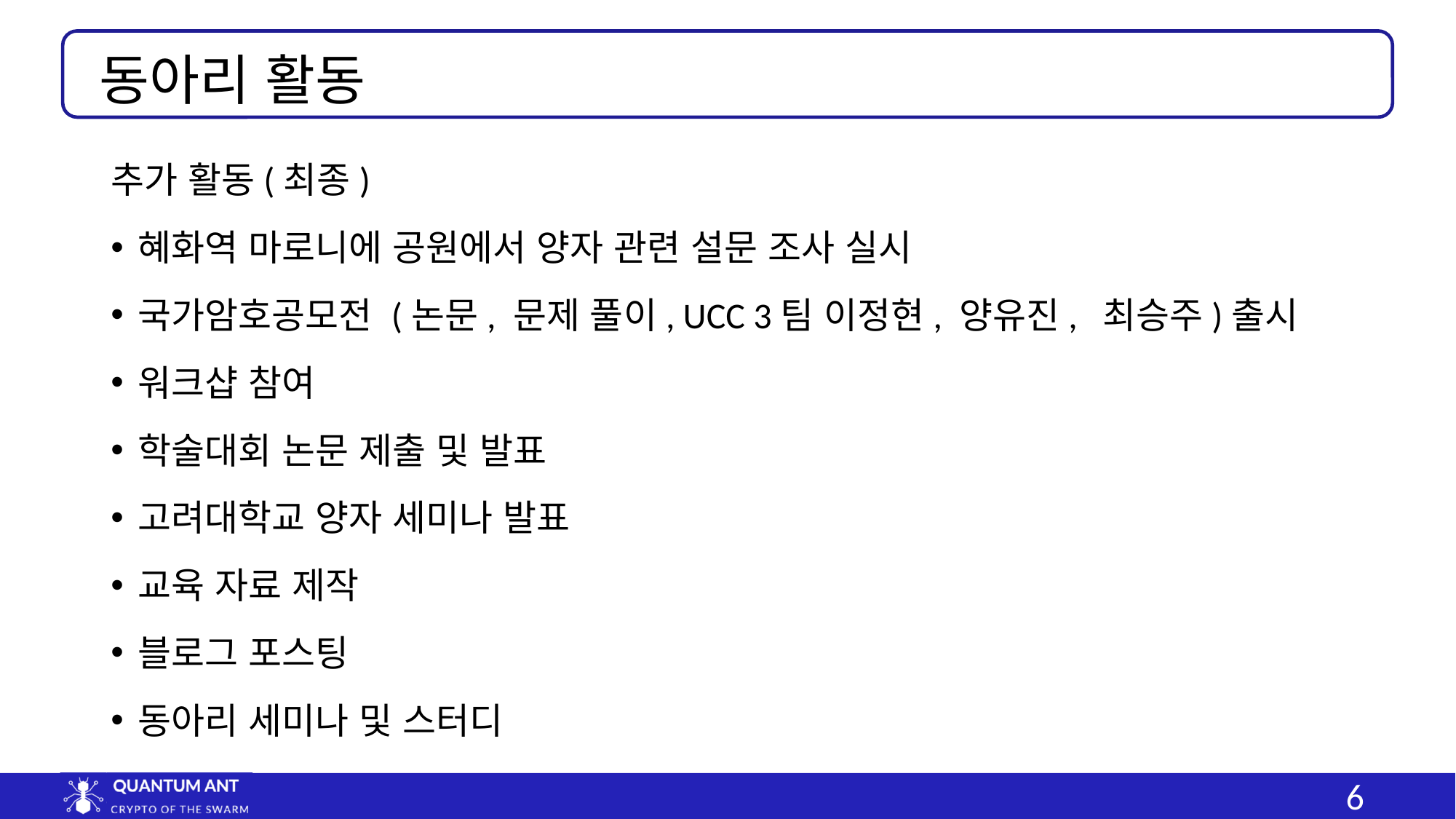

동아리 활동

추가 활동(최종)
혜화역 마로니에 공원에서 양자 관련 설문 조사 실시
국가암호공모전 (논문, 문제 풀이, UCC 3팀 이정현, 양유진,  최승주)출시
워크샵 참여
학술대회 논문 제출 및 발표
고려대학교 양자 세미나 발표
교육 자료 제작
블로그 포스팅
동아리 세미나 및 스터디